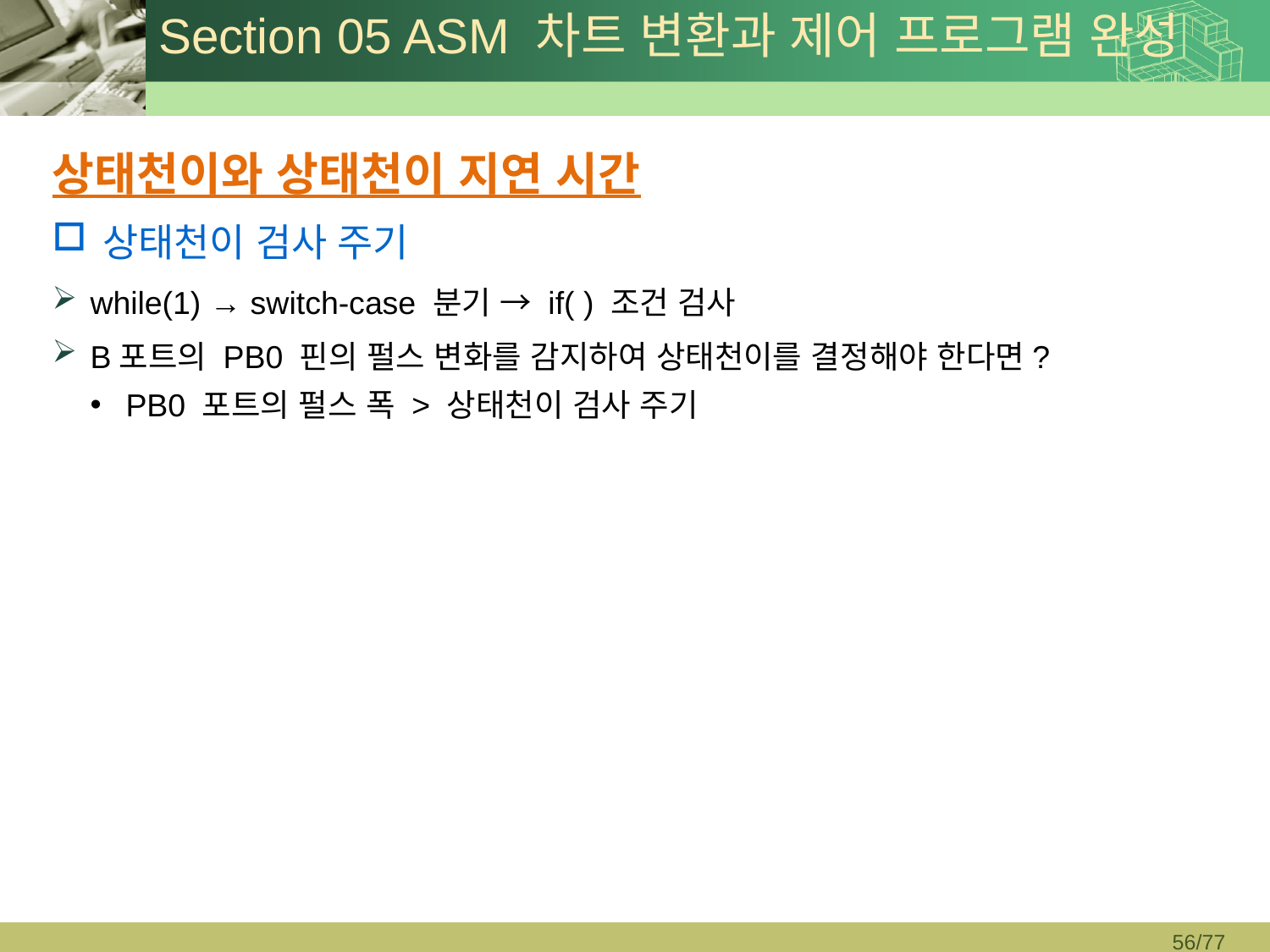

# Section 05 ASM 차트 변환과 제어 프로그램 완성
상태천이와 상태천이 지연 시간
상태천이 검사 주기
while(1) → switch-case 분기 → if( ) 조건 검사
B포트의 PB0 핀의 펄스 변화를 감지하여 상태천이를 결정해야 한다면?
PB0 포트의 펄스 폭 > 상태천이 검사 주기